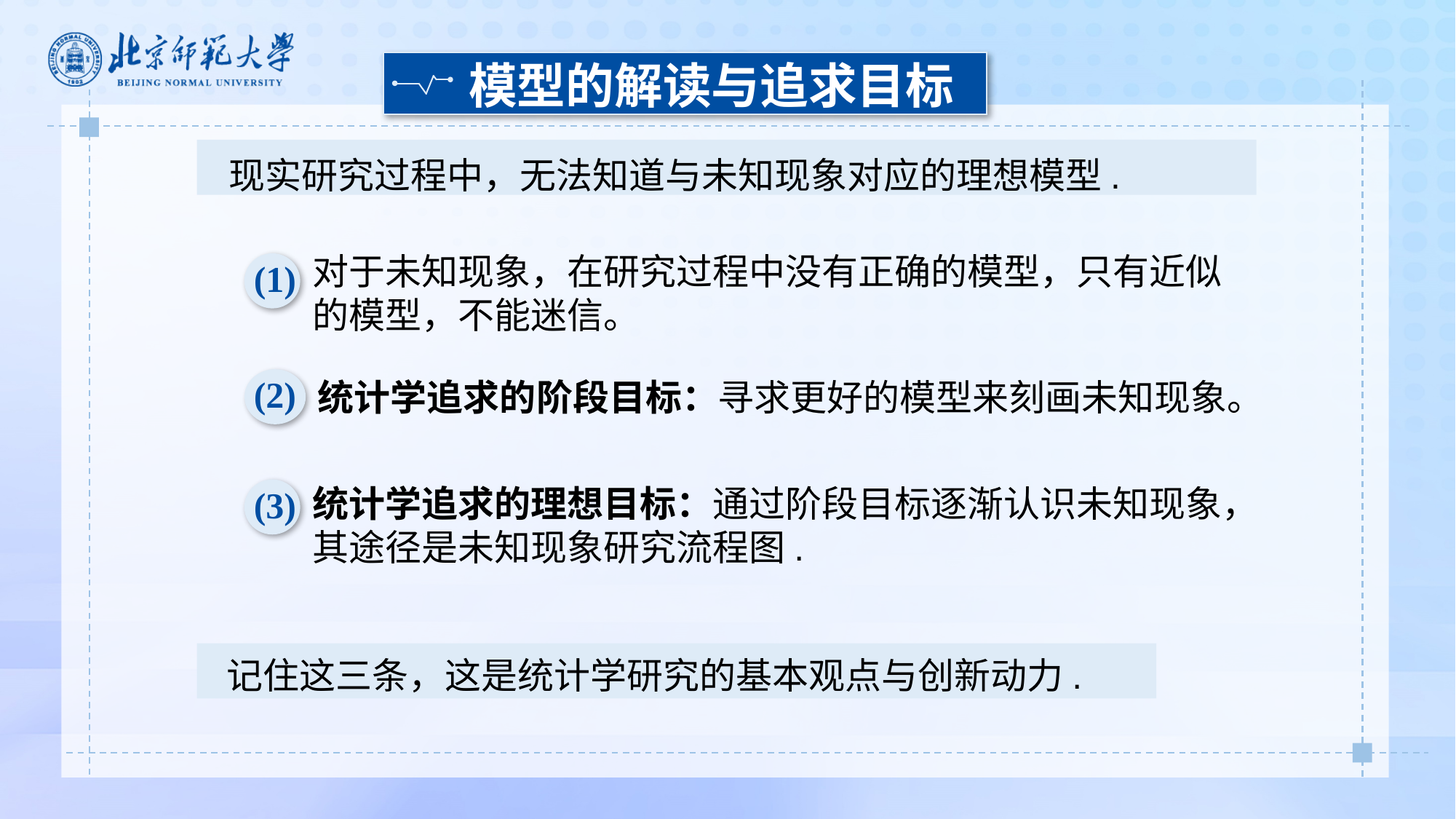

模型的解读与追求目标

现实研究过程中，无法知道与未知现象对应的理想模型.
对于未知现象，在研究过程中没有正确的模型，只有近似的模型，不能迷信。
(1)

(2)

统计学追求的阶段目标：寻求更好的模型来刻画未知现象。
统计学追求的理想目标：通过阶段目标逐渐认识未知现象，其途径是未知现象研究流程图.
(3)

记住这三条，这是统计学研究的基本观点与创新动力.